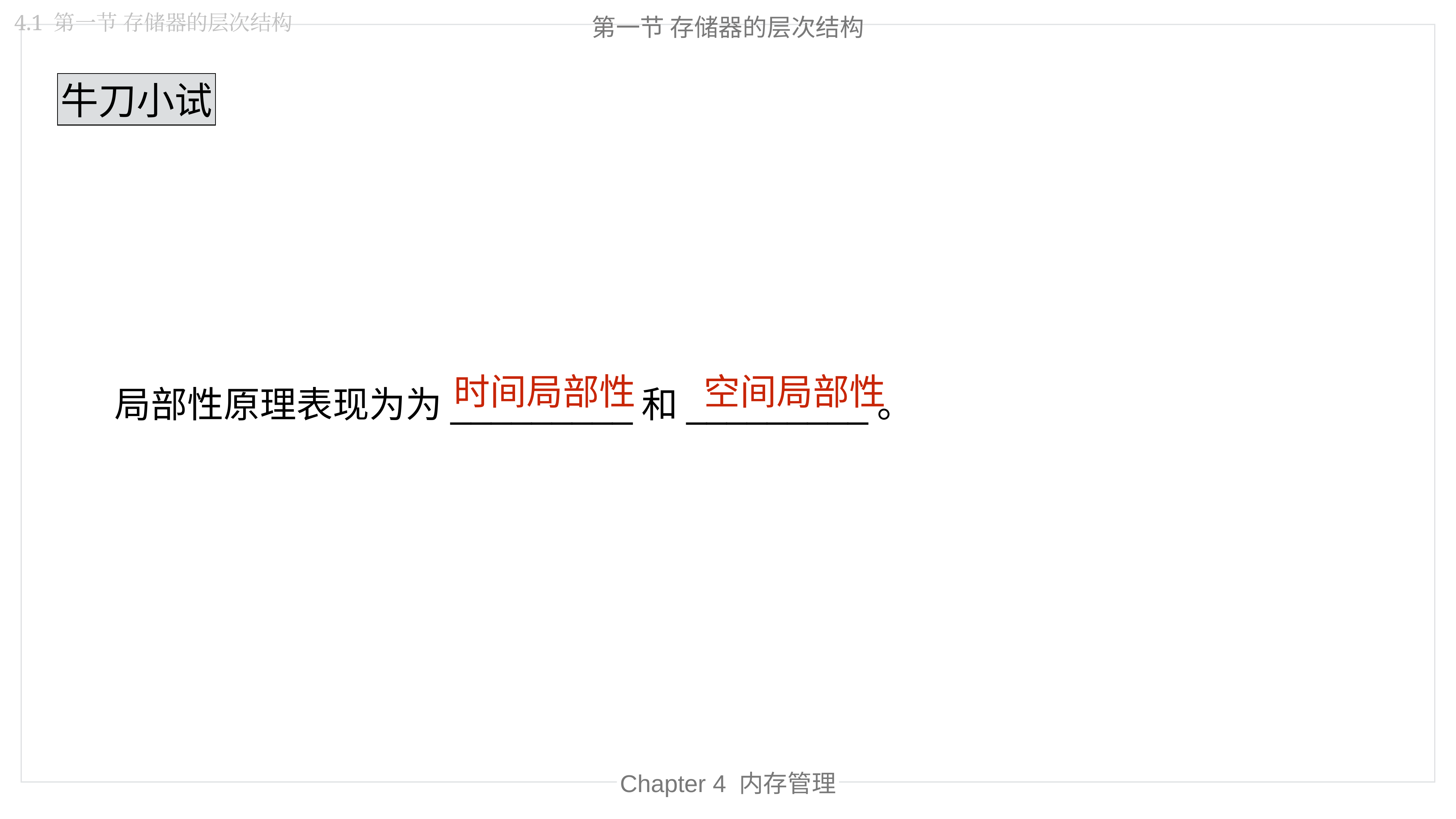

4.1 第一节 存储器的层次结构
第一节 存储器的层次结构

牛刀小试
时间局部性
空间局部性
局部性原理表现为为_________和_________。
Chapter 4 内存管理